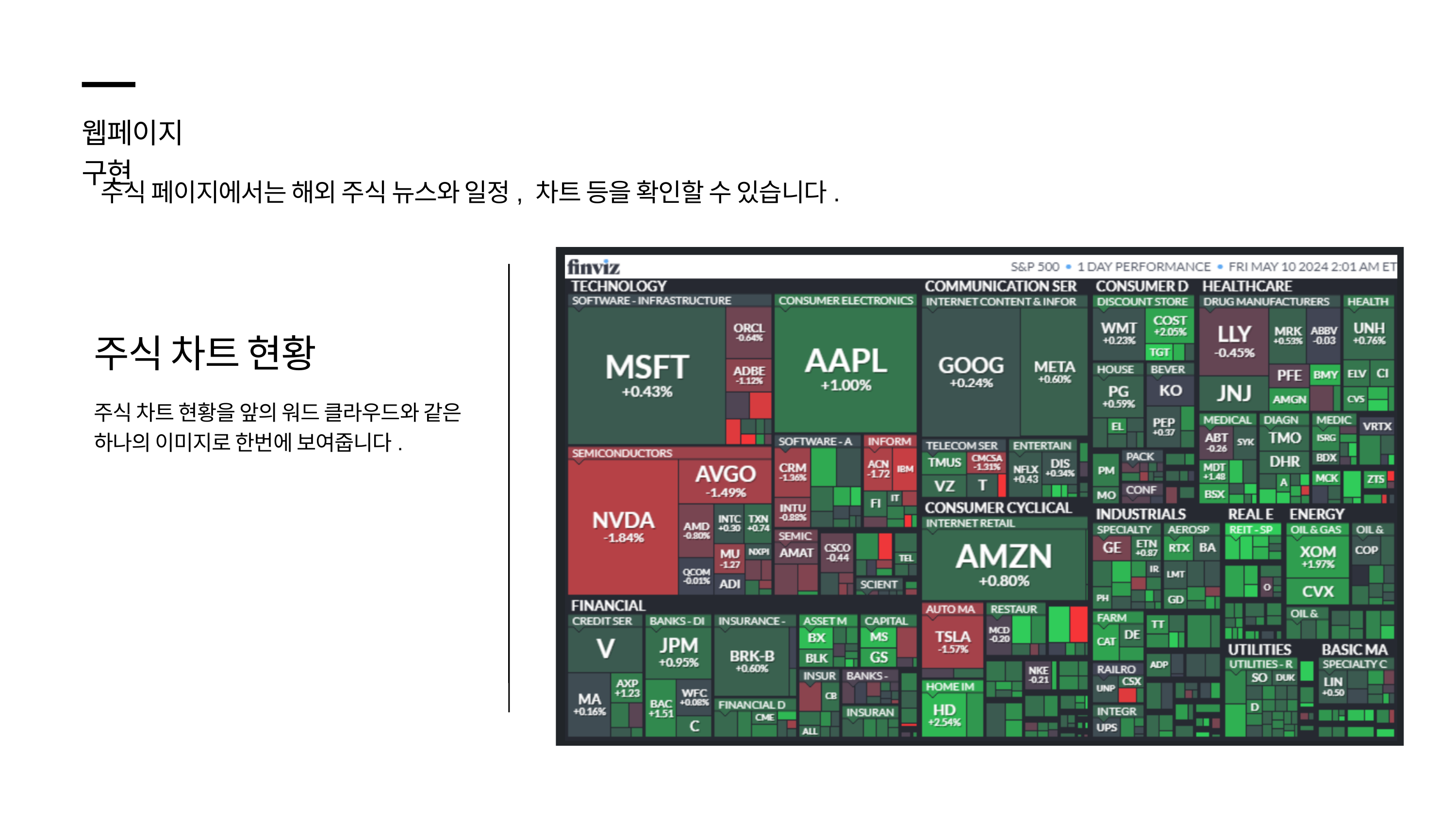

웹페이지 구현
주식 페이지에서는 해외 주식 뉴스와 일정, 차트 등을 확인할 수 있습니다.

주식 차트 현황
주식 차트 현황을 앞의 워드 클라우드와 같은
하나의 이미지로 한번에 보여줍니다.